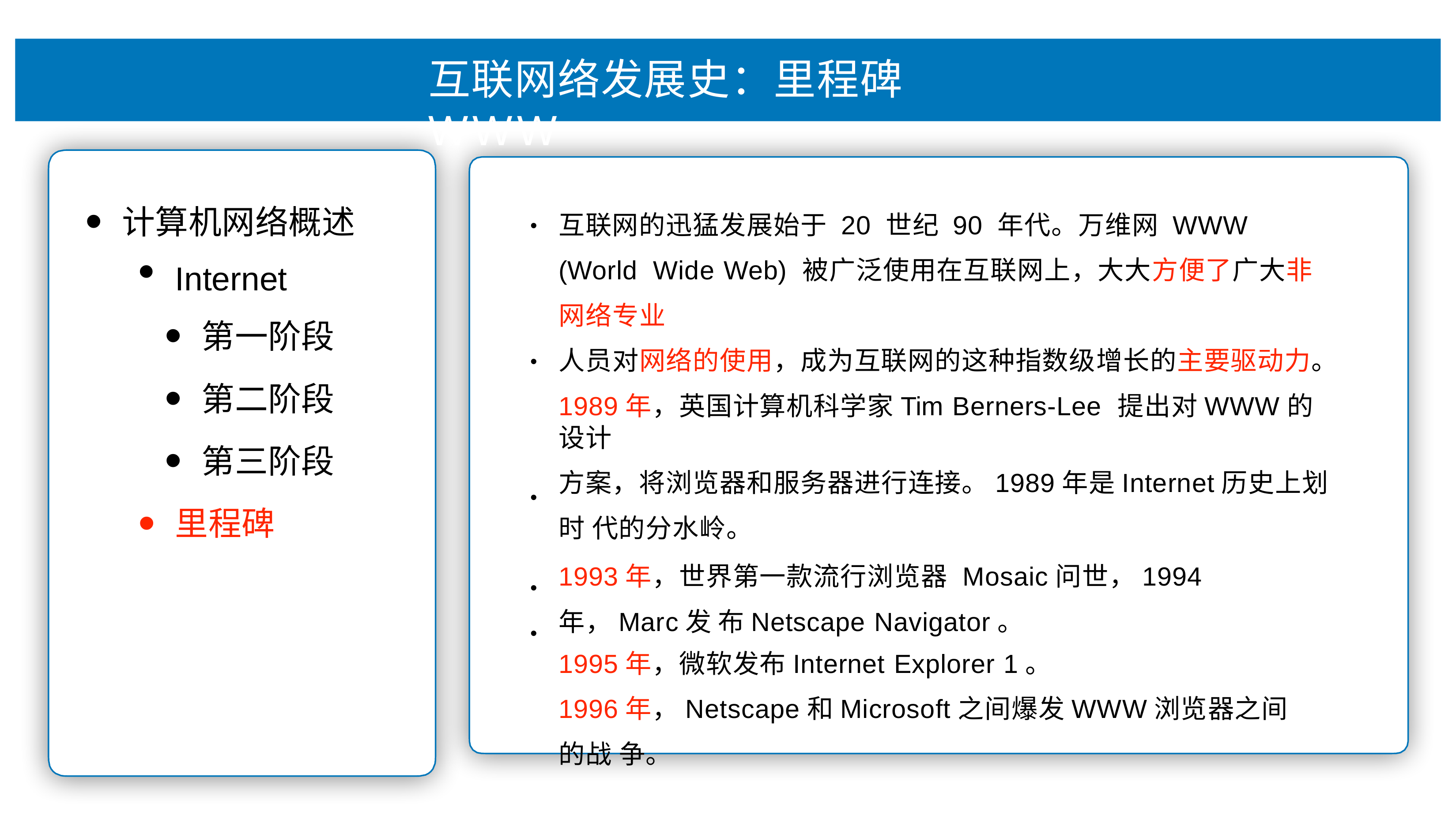

# 互联⽹络发展史：⾥程碑WWW

互联⽹的迅猛发展始于 20 世纪 90 年代。万维⽹ WWW	(World  Wide Web) 被⼴泛使⽤在互联⽹上，⼤⼤⽅便了⼴⼤⾮⽹络专业
⼈员对⽹络的使⽤，成为互联⽹的这种指数级增⻓的主要驱动⼒。
1989年，英国计算机科学家Tim Berners-Lee 提出对WWW的设计
⽅案，将浏览器和服务器进⾏连接。1989年是Internet历史上划时 代的分⽔岭。
1993年，世界第⼀款流⾏浏览器 Mosaic问世，1994年，Marc发 布Netscape Navigator。
1995年，微软发布Internet Explorer 1。
1996年，Netscape和Microsoft之间爆发WWW浏览器之间的战 争。
计算机⽹络概述
Internet
第⼀阶段
第⼆阶段
第三阶段
⾥程碑
•
•
•
•
•